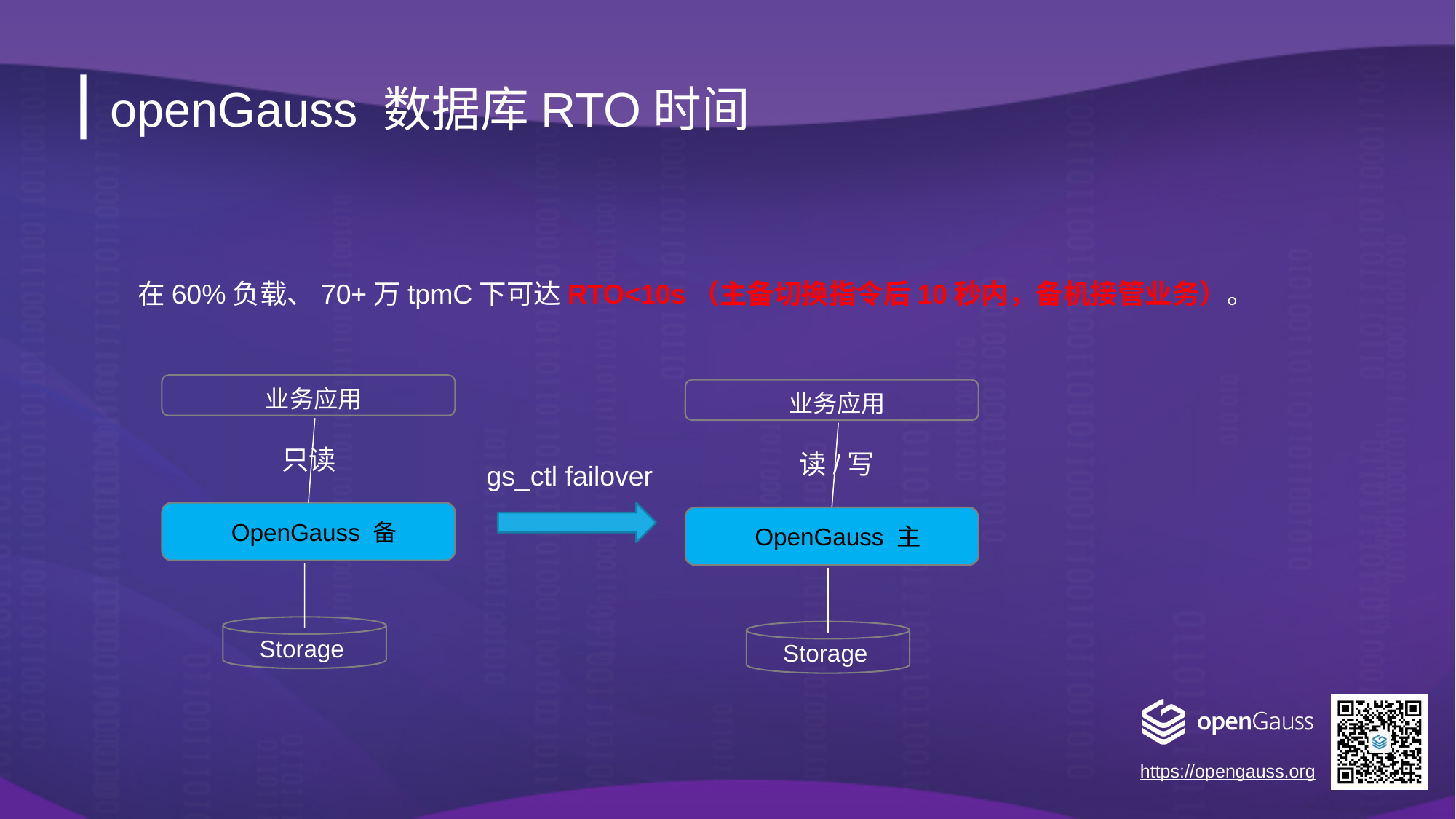

openGauss 数据库RTO时间
在60%负载、70+万tpmC下可达RTO<10s（主备切换指令后10秒内，备机接管业务）。

业务应用

业务应用
只读
读/写
gs_ctl failover

OpenGauss 备
OpenGauss 主

Storage
Storage